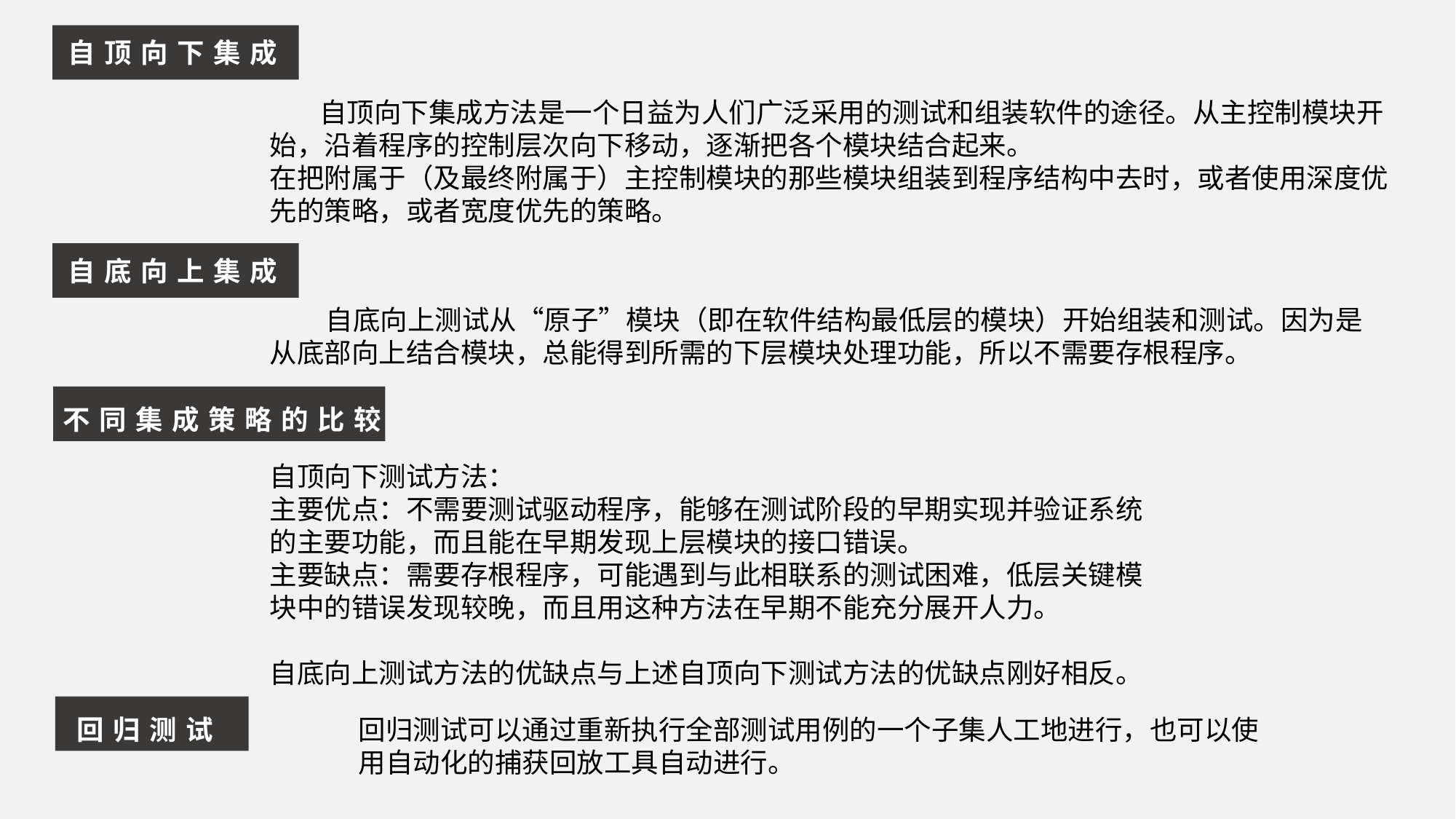

自顶向下集成
       自顶向下集成方法是一个日益为人们广泛采用的测试和组装软件的途径。从主控制模块开始，沿着程序的控制层次向下移动，逐渐把各个模块结合起来。
在把附属于（及最终附属于）主控制模块的那些模块组装到程序结构中去时，或者使用深度优先的策略，或者宽度优先的策略。

自底向上集成
        自底向上测试从“原子”模块（即在软件结构最低层的模块）开始组装和测试。因为是从底部向上结合模块，总能得到所需的下层模块处理功能，所以不需要存根程序。

不同集成策略的比较
自顶向下测试方法：
主要优点：不需要测试驱动程序，能够在测试阶段的早期实现并验证系统的主要功能，而且能在早期发现上层模块的接口错误。
主要缺点：需要存根程序，可能遇到与此相联系的测试困难，低层关键模块中的错误发现较晚，而且用这种方法在早期不能充分展开人力。

自底向上测试方法的优缺点与上述自顶向下测试方法的优缺点刚好相反。

回归测试
回归测试可以通过重新执行全部测试用例的一个子集人工地进行，也可以使用自动化的捕获回放工具自动进行。